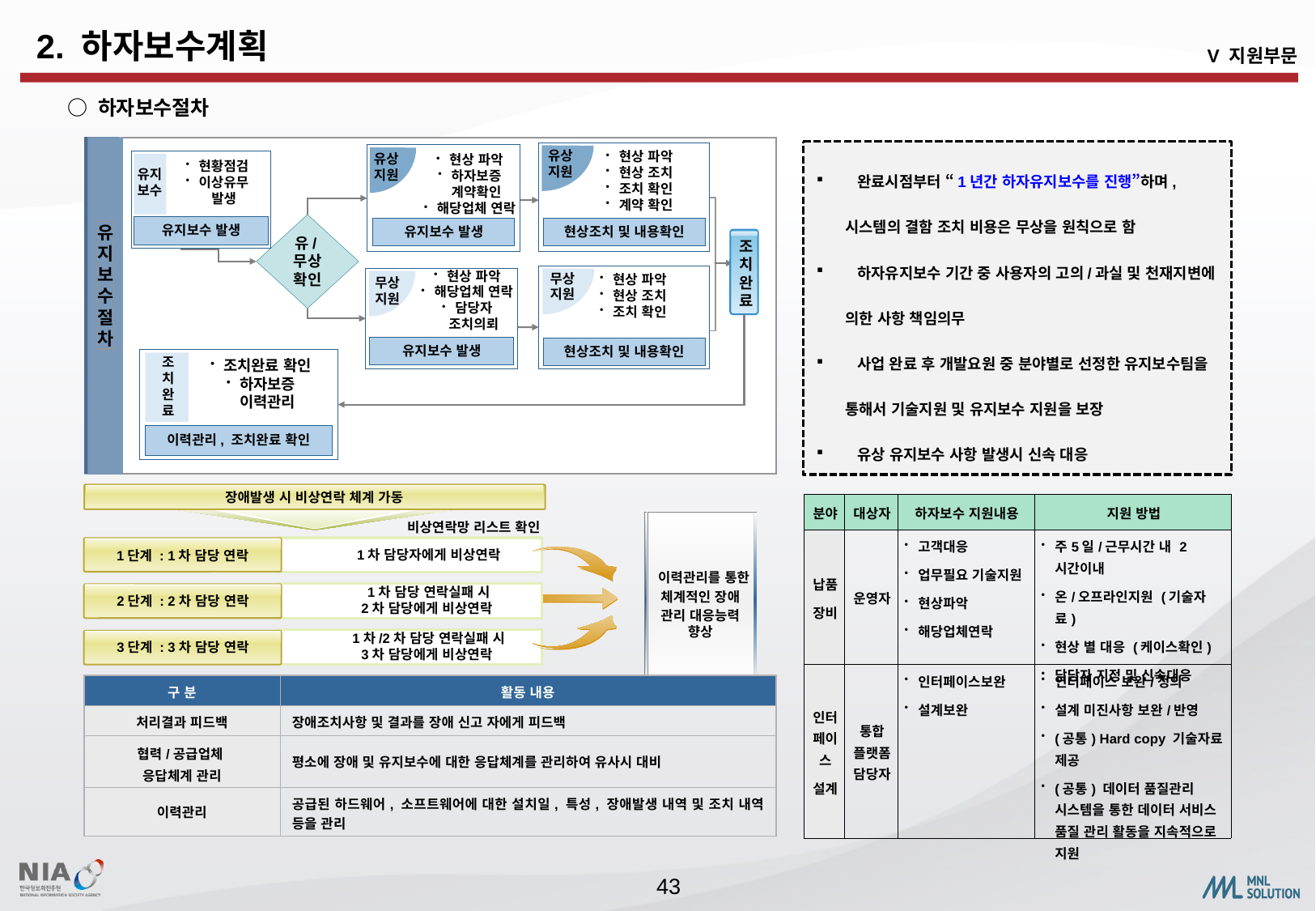

2. 하자보수계획
V 지원부문
○ 하자보수절차
유
지
보
수
절
차

현상 파악
현상 조치
조치 확인
계약 확인

유상
지원
현상조치 및 내용확인
현상 파악
하자보증 계약확인
해당업체 연락

유상
지원
유지보수 발생

현황점검
이상유무 발생

유지
보수
유지보수 발생

유/무상
확인

조
치
완
료

현상 파악
해당업체 연락
담당자
조치의뢰

무상
지원
유지보수 발생
현상 파악
현상 조치
조치 확인

무상
지원
현상조치 및 내용확인

조치완료 확인
하자보증 이력관리

조치
완료
이력관리, 조치완료 확인
  완료시점부터 “1년간 하자유지보수를 진행”하며, 시스템의 결함 조치 비용은 무상을 원칙으로 함
  하자유지보수 기간 중 사용자의 고의/과실 및 천재지변에 의한 사항 책임의무
  사업 완료 후 개발요원 중 분야별로 선정한 유지보수팀을 통해서 기술지원 및 유지보수 지원을 보장
  유상 유지보수 사항 발생시 신속 대응

장애발생 시 비상연락 체계 가동

비상연락망 리스트 확인

 이력관리를 통한
체계적인 장애
관리 대응능력
향상
1차 담당자에게 비상연락
1차 담당 연락실패 시
2차 담당에게 비상연락
1차/2차 담당 연락실패 시
3차 담당에게 비상연락

1단계 : 1차 담당 연락

2단계 : 2차 담당 연락

3단계 : 3차 담당 연락
| 분야 | 대상자 | 하자보수 지원내용 | 지원 방법 |
| --- | --- | --- | --- |
| 납품 장비 | 운영자 | 고객대응 업무필요 기술지원 현상파악 해당업체연락 | 주5일/근무시간 내 2시간이내 온/오프라인지원 (기술자료) 현상 별 대응 (케이스확인) 담당자 지정 및 신속대응 |
| 인터페이스 설계 | 통합 플랫폼 담당자 | 인터페이스보완 설계보완 | 인터페이스 보완/정의 설계 미진사항 보완/반영 (공통) Hard copy 기술자료 제공 (공통) 데이터 품질관리 시스템을 통한 데이터 서비스 품질 관리 활동을 지속적으로 지원 |
| 구 분 | 활동 내용 |
| --- | --- |
| 처리결과 피드백 | 장애조치사항 및 결과를 장애 신고 자에게 피드백 |
| 협력/공급업체 응답체계 관리 | 평소에 장애 및 유지보수에 대한 응답체계를 관리하여 유사시 대비 |
| 이력관리 | 공급된 하드웨어, 소프트웨어에 대한 설치일, 특성, 장애발생 내역 및 조치 내역 등을 관리 |